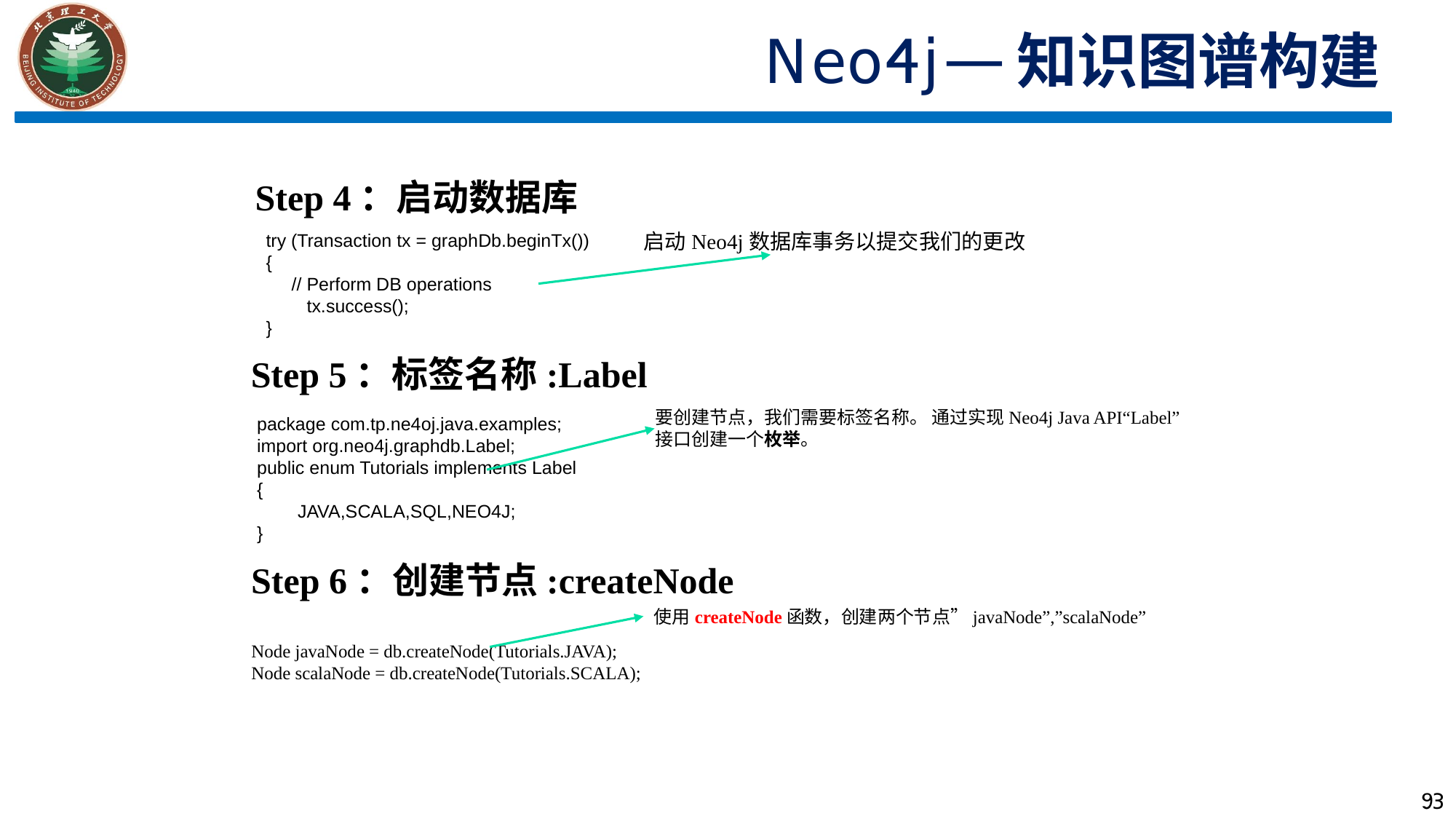

Neo4j—知识图谱构建
Step 4：启动数据库
try (Transaction tx = graphDb.beginTx())
{
     // Perform DB operations
        tx.success();
}
启动Neo4j数据库事务以提交我们的更改
Step 5：标签名称:Label
要创建节点，我们需要标签名称。 通过实现Neo4j Java API“Label”
接口创建一个枚举。
package com.tp.ne4oj.java.examples;
import org.neo4j.graphdb.Label;
public enum Tutorials implements Label
{
        JAVA,SCALA,SQL,NEO4J;
}
Step 6：创建节点:createNode
使用createNode函数，创建两个节点”javaNode”,”scalaNode”
Node javaNode = db.createNode(Tutorials.JAVA);
Node scalaNode = db.createNode(Tutorials.SCALA);
93